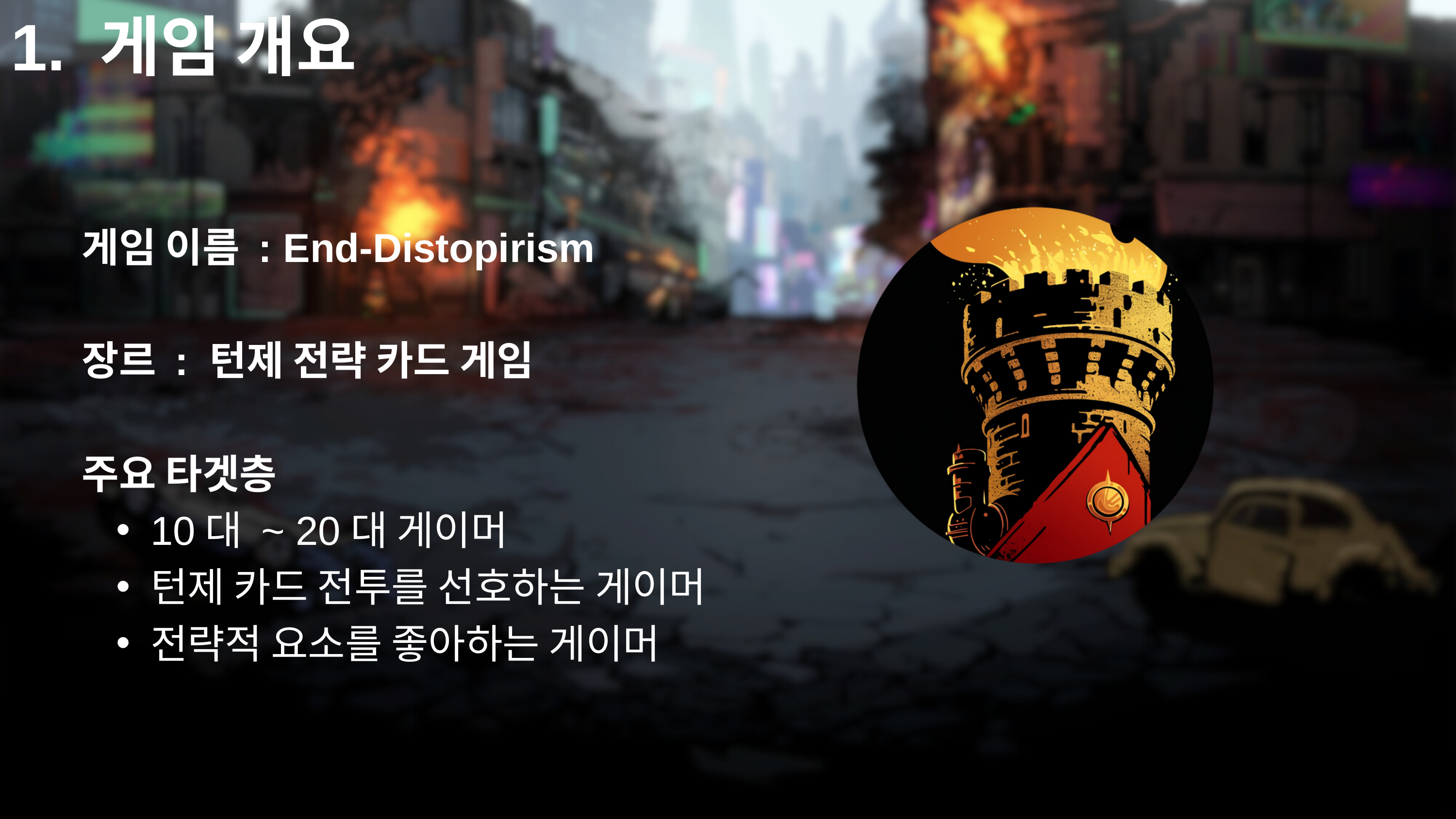

1. 게임 개요

게임 이름 : End-Distopirism

장르 : 턴제 전략 카드 게임

주요 타겟층
10대 ~ 20대 게이머
턴제 카드 전투를 선호하는 게이머
전략적 요소를 좋아하는 게이머